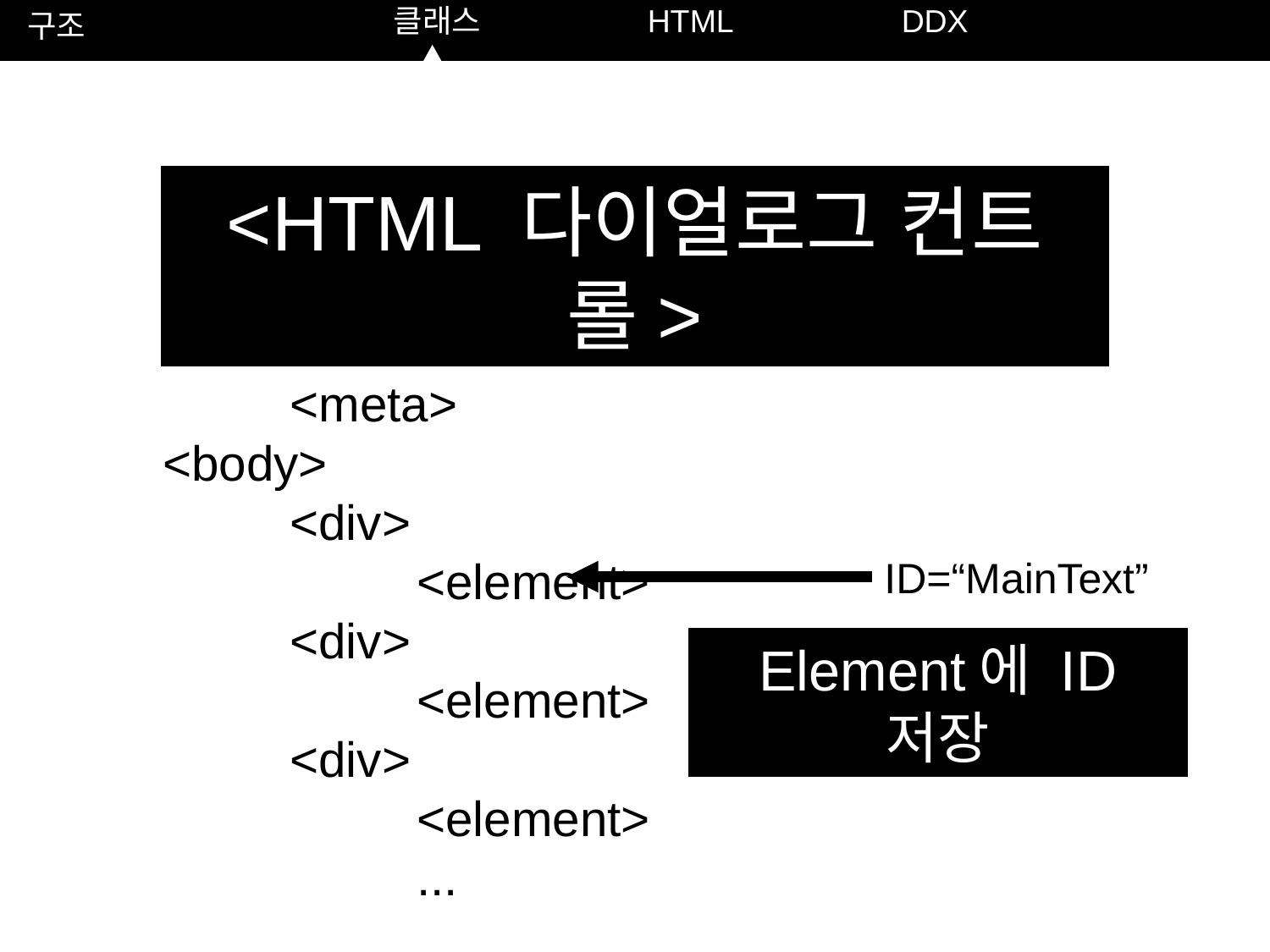

구조
			클래스		HTML		DDX

<HTML 다이얼로그 컨트롤>
<head>
	<meta>
<body>
	<div>
		<element>
	<div>
		<element>
	<div>
		<element>
		...
ID=“MainText”
Element에 ID 저장